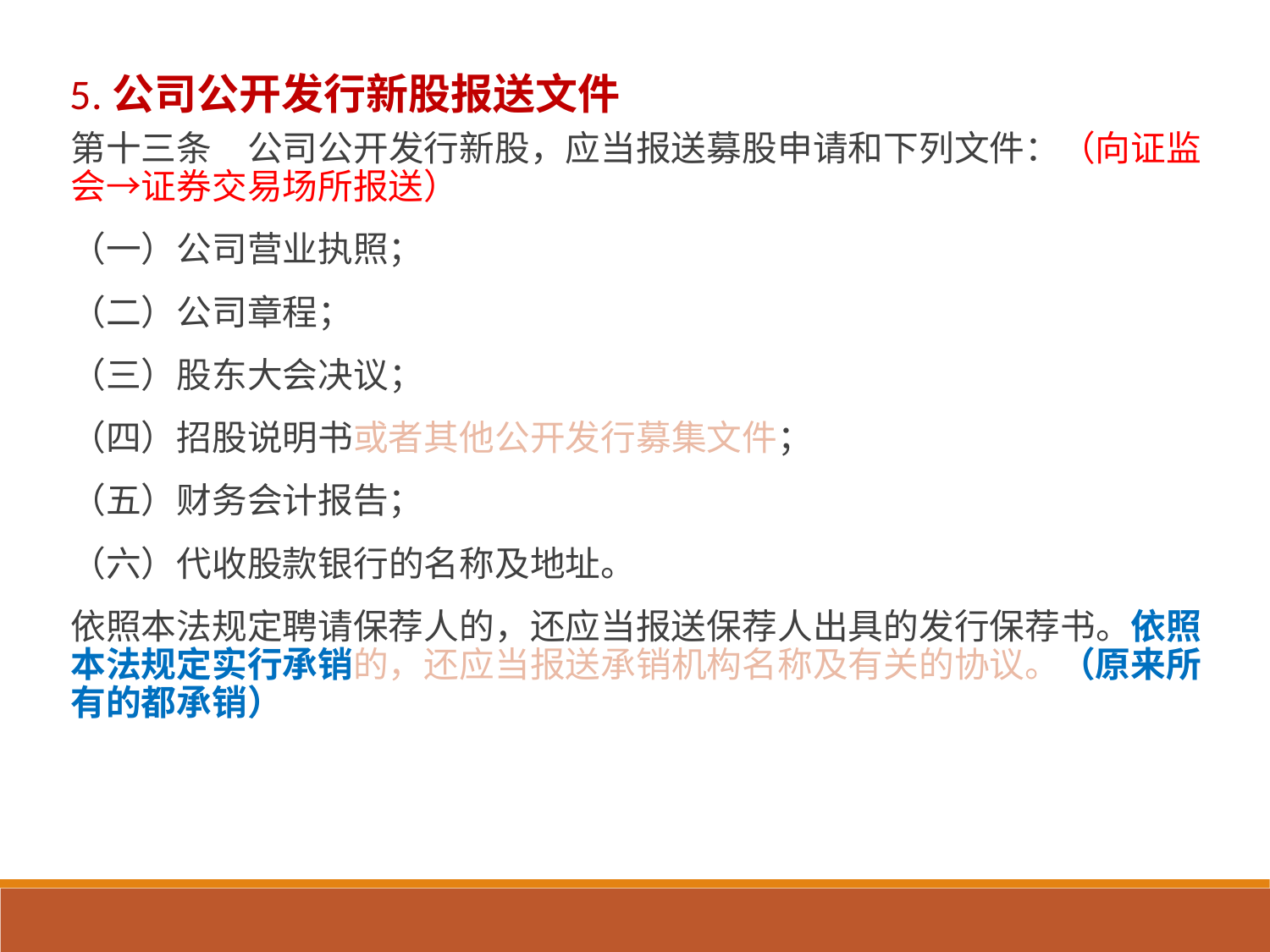

# 5.公司公开发行新股报送文件
第十三条　公司公开发行新股，应当报送募股申请和下列文件：（向证监会→证券交易场所报送）
（一）公司营业执照；
（二）公司章程；
（三）股东大会决议；
（四）招股说明书或者其他公开发行募集文件；
（五）财务会计报告；
（六）代收股款银行的名称及地址。
依照本法规定聘请保荐人的，还应当报送保荐人出具的发行保荐书。依照本法规定实行承销的，还应当报送承销机构名称及有关的协议。（原来所有的都承销）